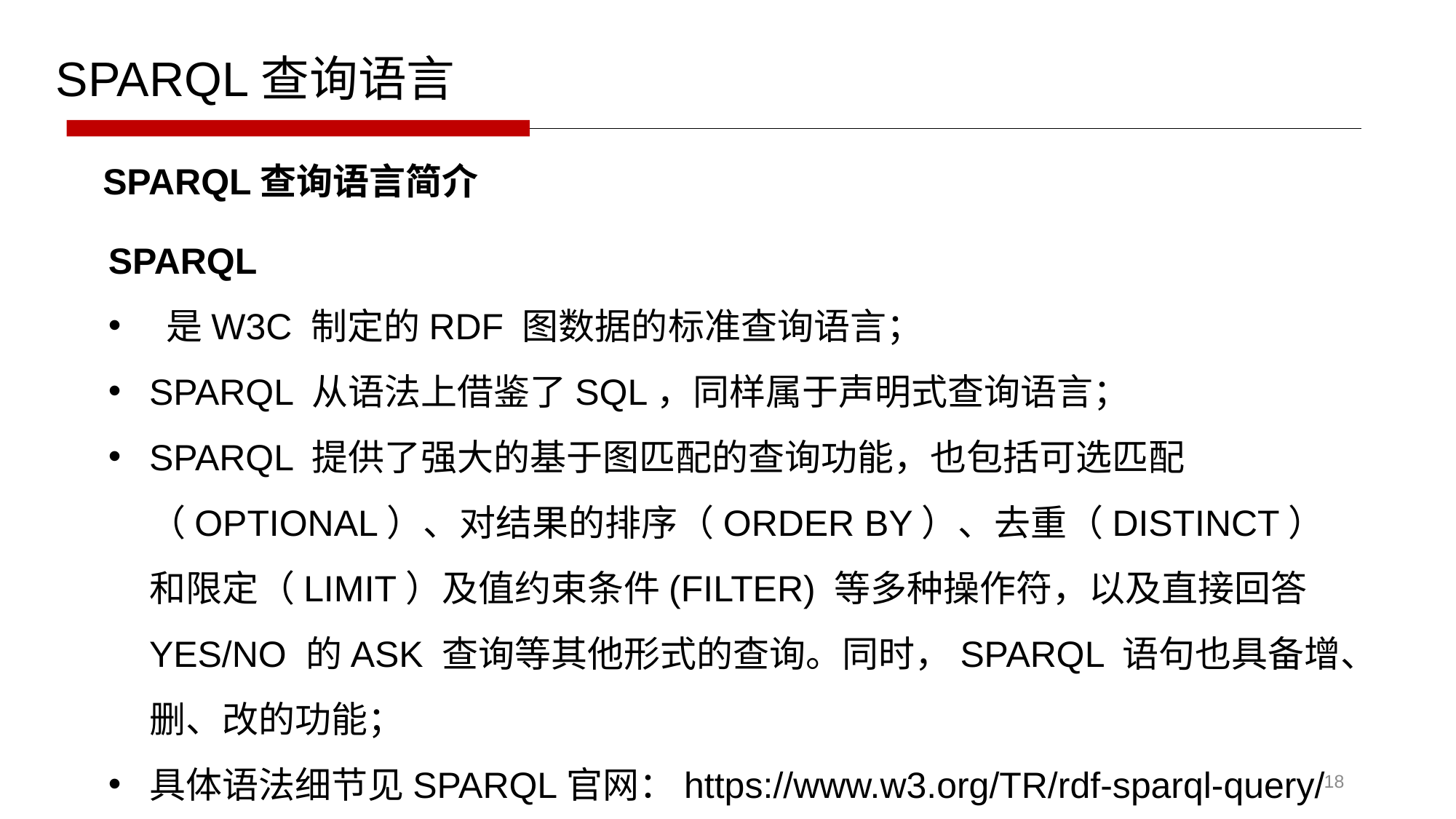

SPARQL查询语言

SPARQL查询语言简介
SPARQL
 是W3C 制定的RDF 图数据的标准查询语言；
SPARQL 从语法上借鉴了SQL，同样属于声明式查询语言；
SPARQL 提供了强大的基于图匹配的查询功能，也包括可选匹配（OPTIONAL）、对结果的排序（ORDER BY）、去重（DISTINCT）和限定（LIMIT）及值约束条件(FILTER) 等多种操作符，以及直接回答YES/NO 的ASK 查询等其他形式的查询。同时，SPARQL 语句也具备增、删、改的功能；
具体语法细节见SPARQL官网：https://www.w3.org/TR/rdf-sparql-query/
18